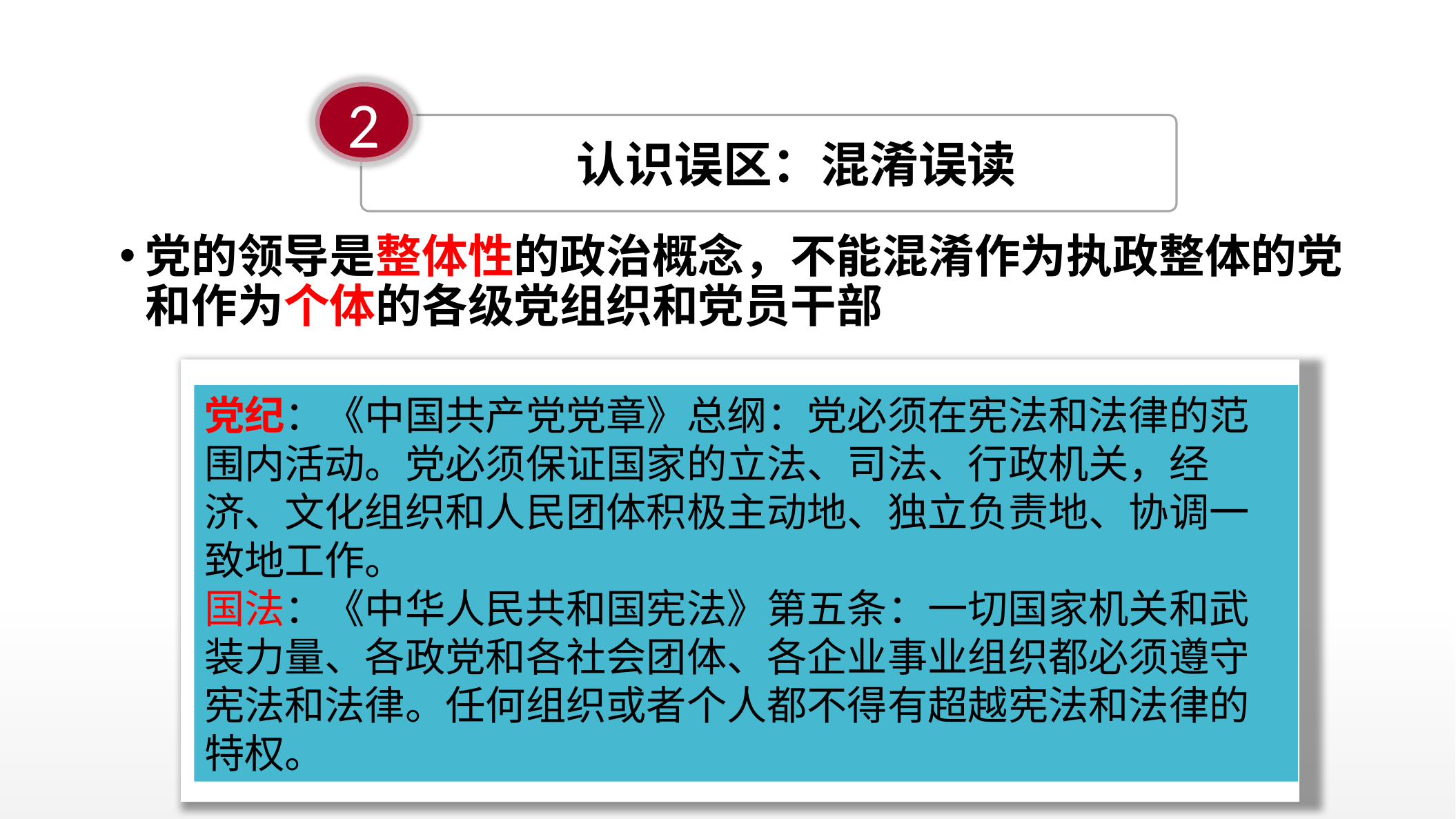

2
    认识误区：混淆误读
党的领导是整体性的政治概念，不能混淆作为执政整体的党和作为个体的各级党组织和党员干部

党纪：《中国共产党党章》总纲：党必须在宪法和法律的范围内活动。党必须保证国家的立法、司法、行政机关，经济、文化组织和人民团体积极主动地、独立负责地、协调一致地工作。
国法：《中华人民共和国宪法》第五条：一切国家机关和武装力量、各政党和各社会团体、各企业事业组织都必须遵守宪法和法律。任何组织或者个人都不得有超越宪法和法律的特权。